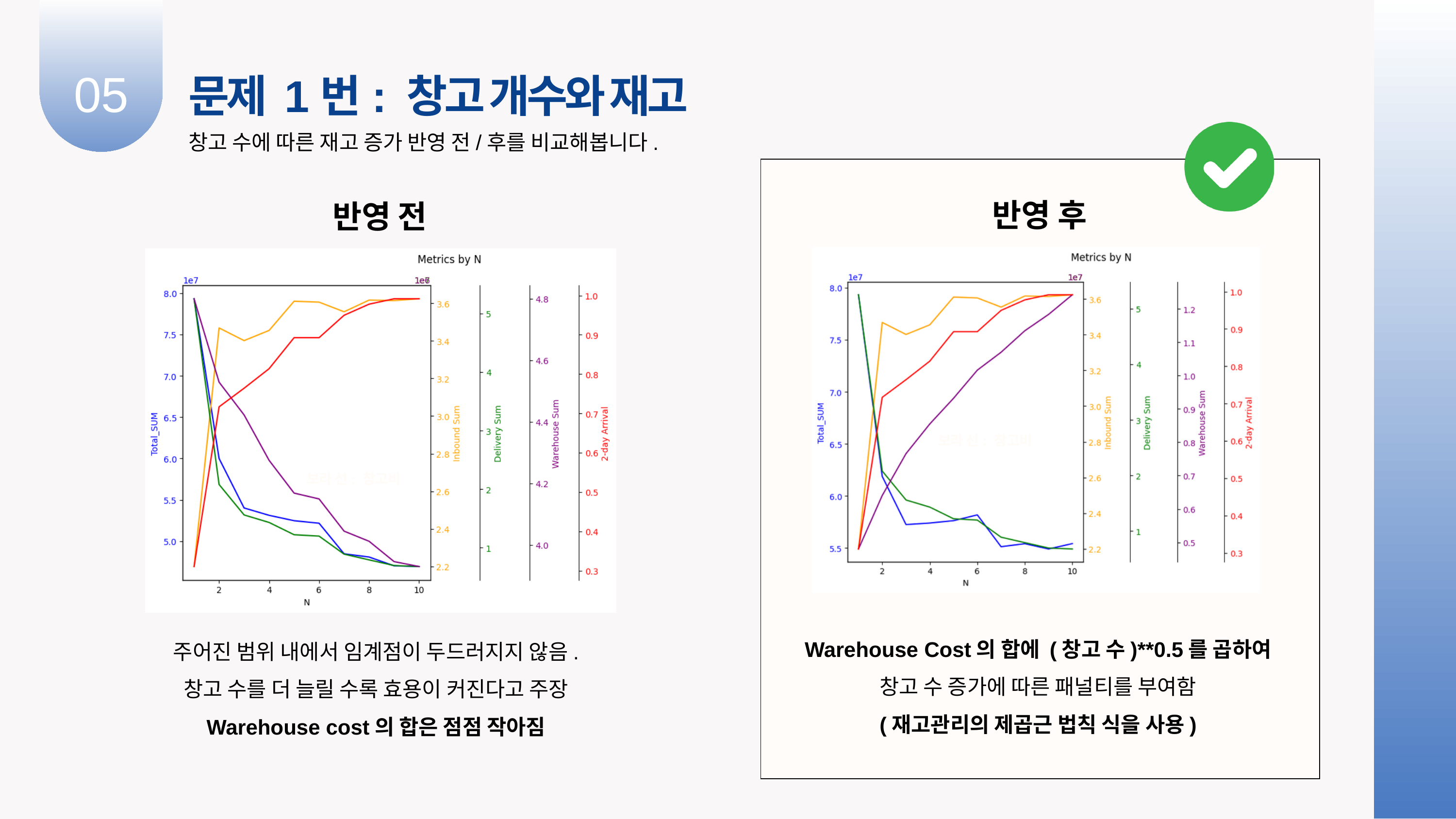

05
문제 1번: 창고 개수와 재고

창고 수에 따른 재고 증가 반영 전/후를 비교해봅니다.

반영 후
반영 전

보라 선: 창고비
보라 선: 창고비
Warehouse Cost의 합에 (창고 수)**0.5를 곱하여
창고 수 증가에 따른 패널티를 부여함
(재고관리의 제곱근 법칙 식을 사용)
주어진 범위 내에서 임계점이 두드러지지 않음.
창고 수를 더 늘릴 수록 효용이 커진다고 주장
Warehouse cost의 합은 점점 작아짐